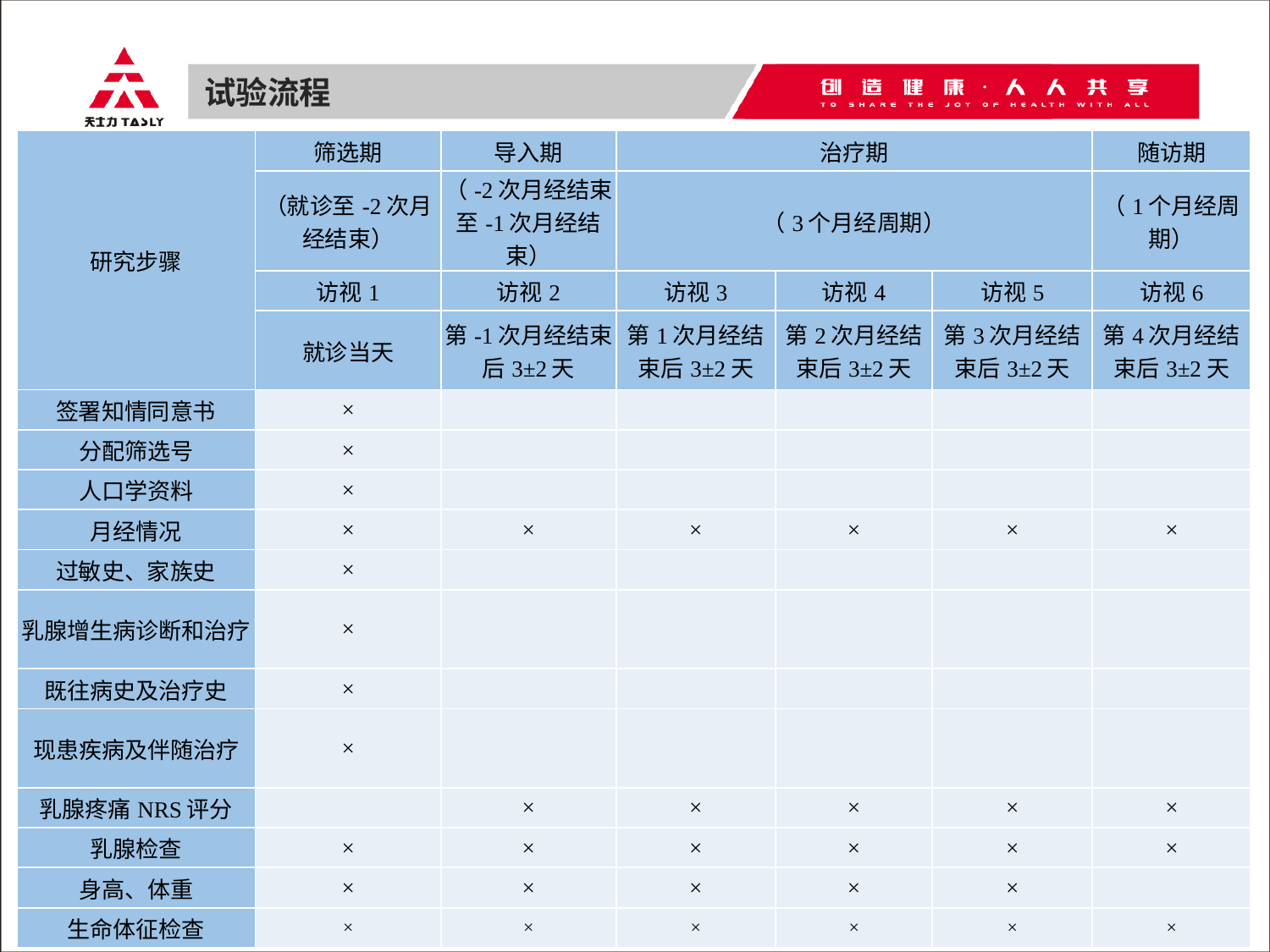

试验流程
| 研究步骤 | 筛选期 | 导入期 | 治疗期 |  |  | 随访期 |
| --- | --- | --- | --- | --- | --- | --- |
|  | （就诊至-2次月经结束） | （-2次月经结束至-1次月经结束） | （3个月经周期） |  |  | （1个月经周期） |
|  | 访视1 | 访视2 | 访视3 | 访视4 | 访视5 | 访视6 |
|  | 就诊当天 | 第-1次月经结束后3±2天 | 第1次月经结束后3±2天 | 第2次月经结束后3±2天 | 第3次月经结束后3±2天 | 第4次月经结束后3±2天 |
| 签署知情同意书 | × |  |  |  |  |  |
| 分配筛选号 | × |  |  |  |  |  |
| 人口学资料 | × |  |  |  |  |  |
| 月经情况 | × | × | × | × | × | × |
| 过敏史、家族史 | × |  |  |  |  |  |
| 乳腺增生病诊断和治疗 | × |  |  |  |  |  |
| 既往病史及治疗史 | × |  |  |  |  |  |
| 现患疾病及伴随治疗 | × |  |  |  |  |  |
| 乳腺疼痛NRS评分 |  | × | × | × | × | × |
| 乳腺检查 | × | × | × | × | × | × |
| 身高、体重 | × | × | × | × | × |  |
| 生命体征检查 | × | × | × | × | × | × |